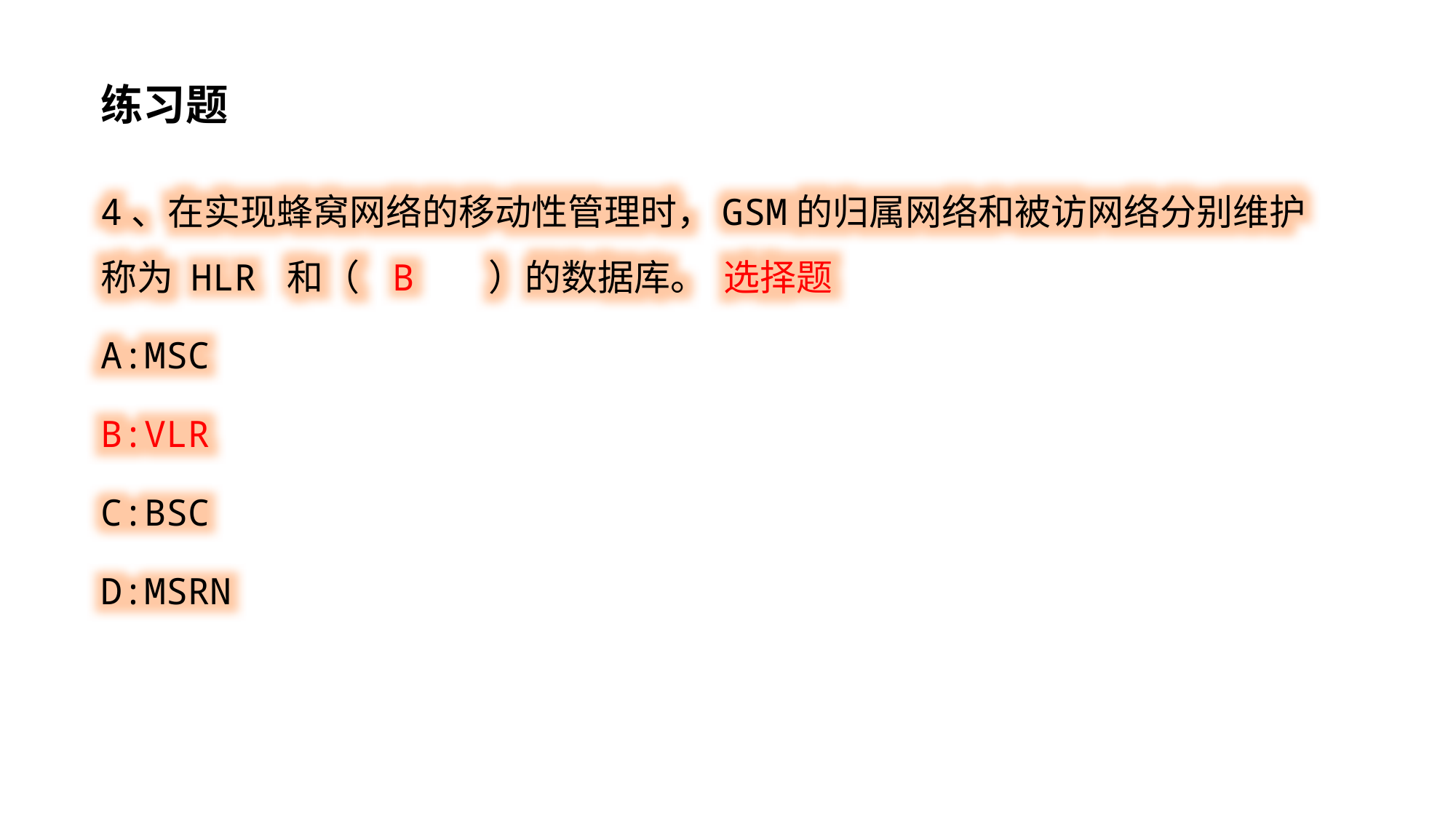

练习题
4、在实现蜂窝网络的移动性管理时，GSM的归属网络和被访网络分别维护称为 HLR 和（   B   ）的数据库。  选择题

A:MSC

B:VLR

C:BSC

D:MSRN